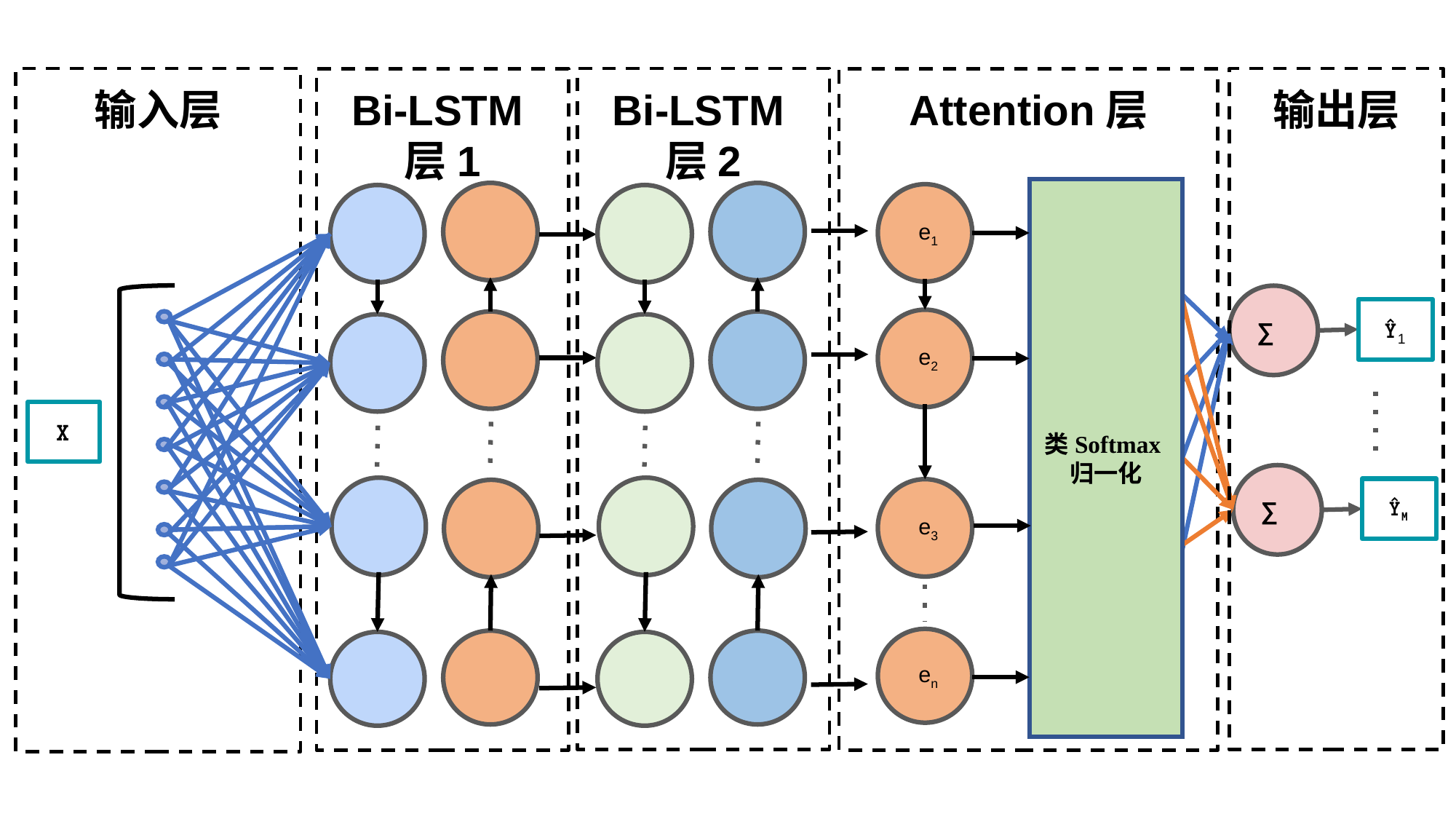

输入层
Bi-LSTM层2
输出层
Bi-LSTM层1
Attention层
类Softmax归一化

  e1

∑
Ŷ1
  e2

X

∑

ŶM
  e3

  en